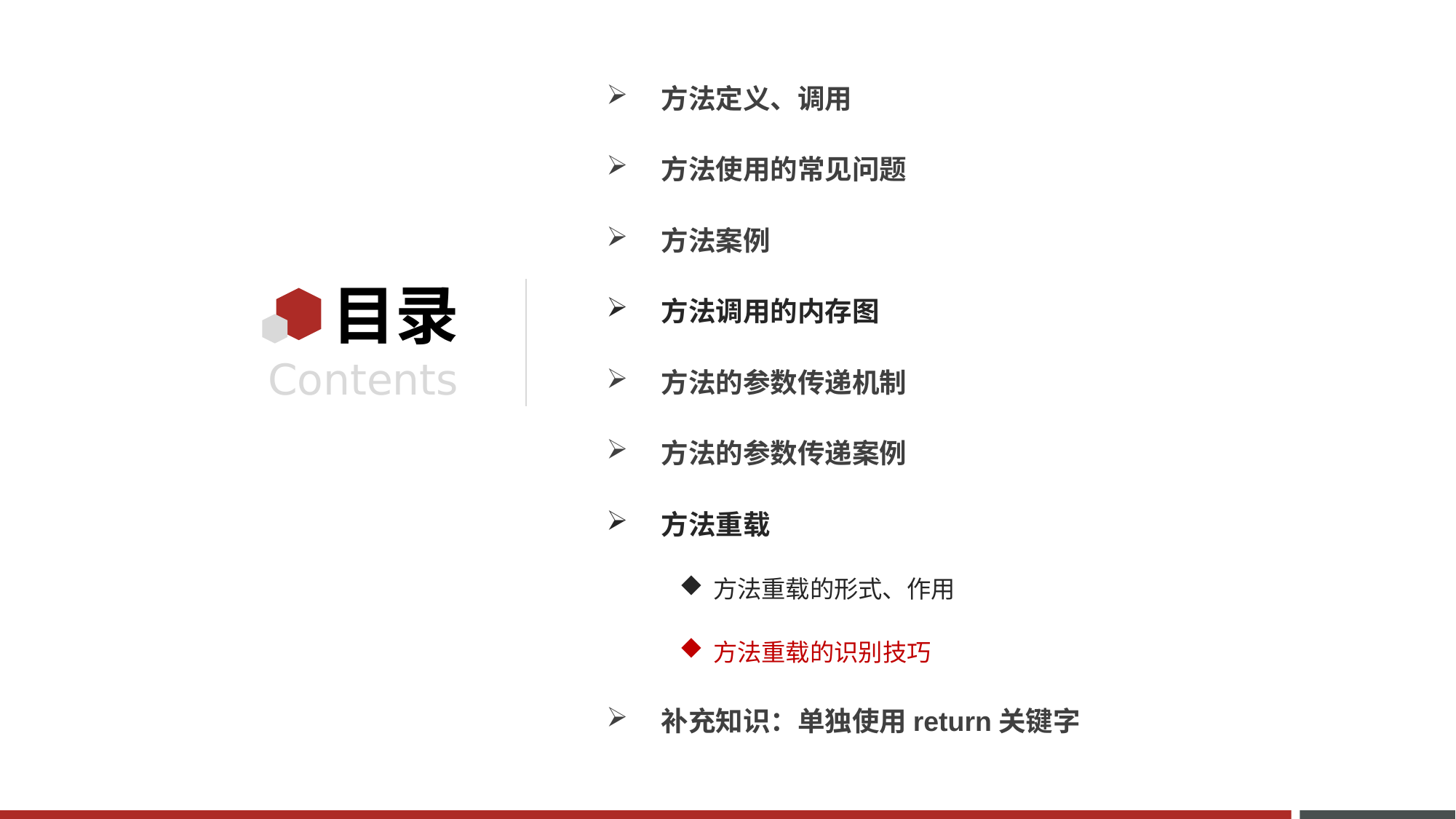

方法定义、调用
方法使用的常见问题
方法案例
方法调用的内存图
方法的参数传递机制
方法的参数传递案例
方法重载
方法重载的形式、作用
方法重载的识别技巧
补充知识：单独使用return关键字